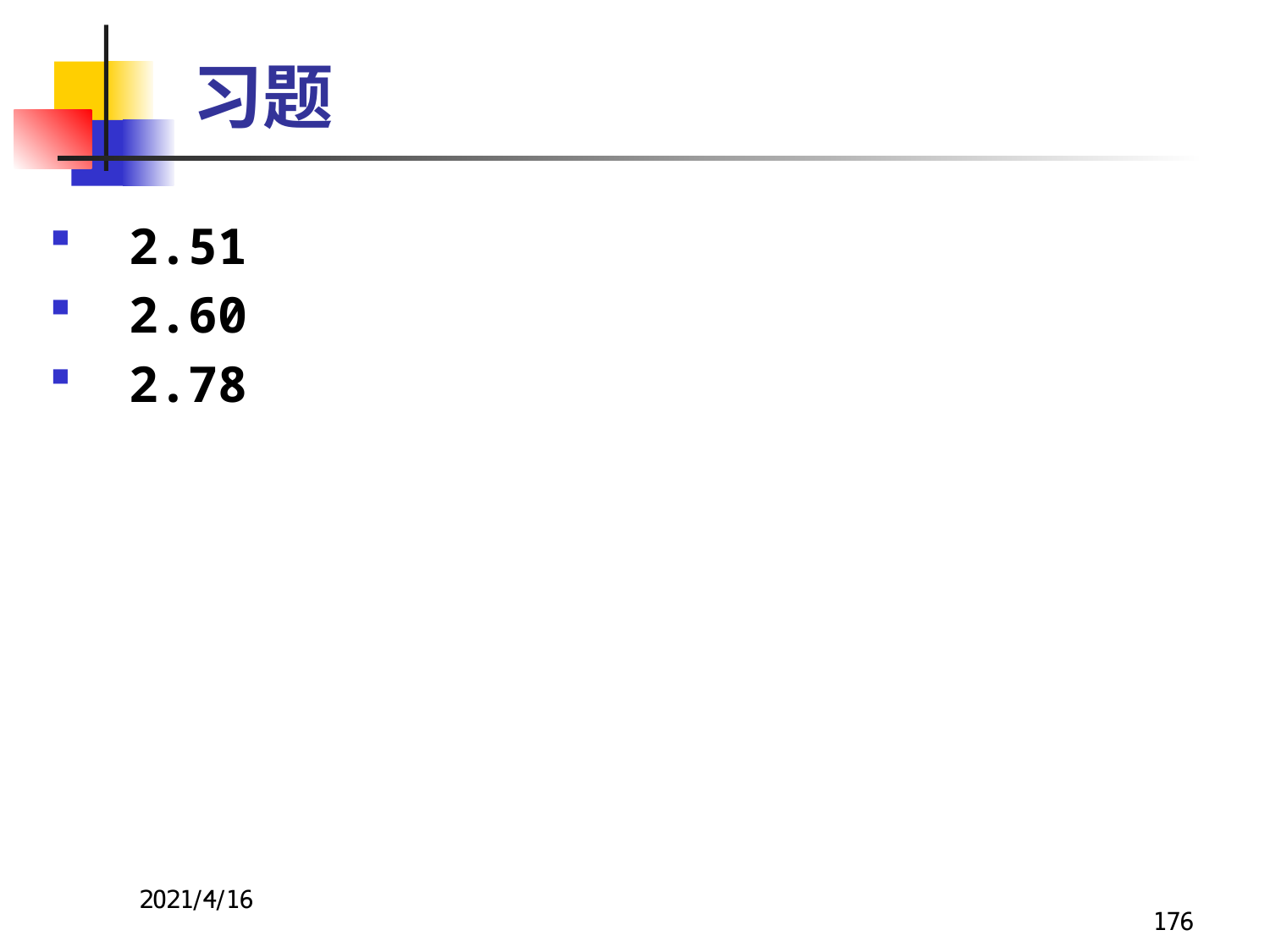

# 习题
2.51
2.60
2.78

2021/4/16
176